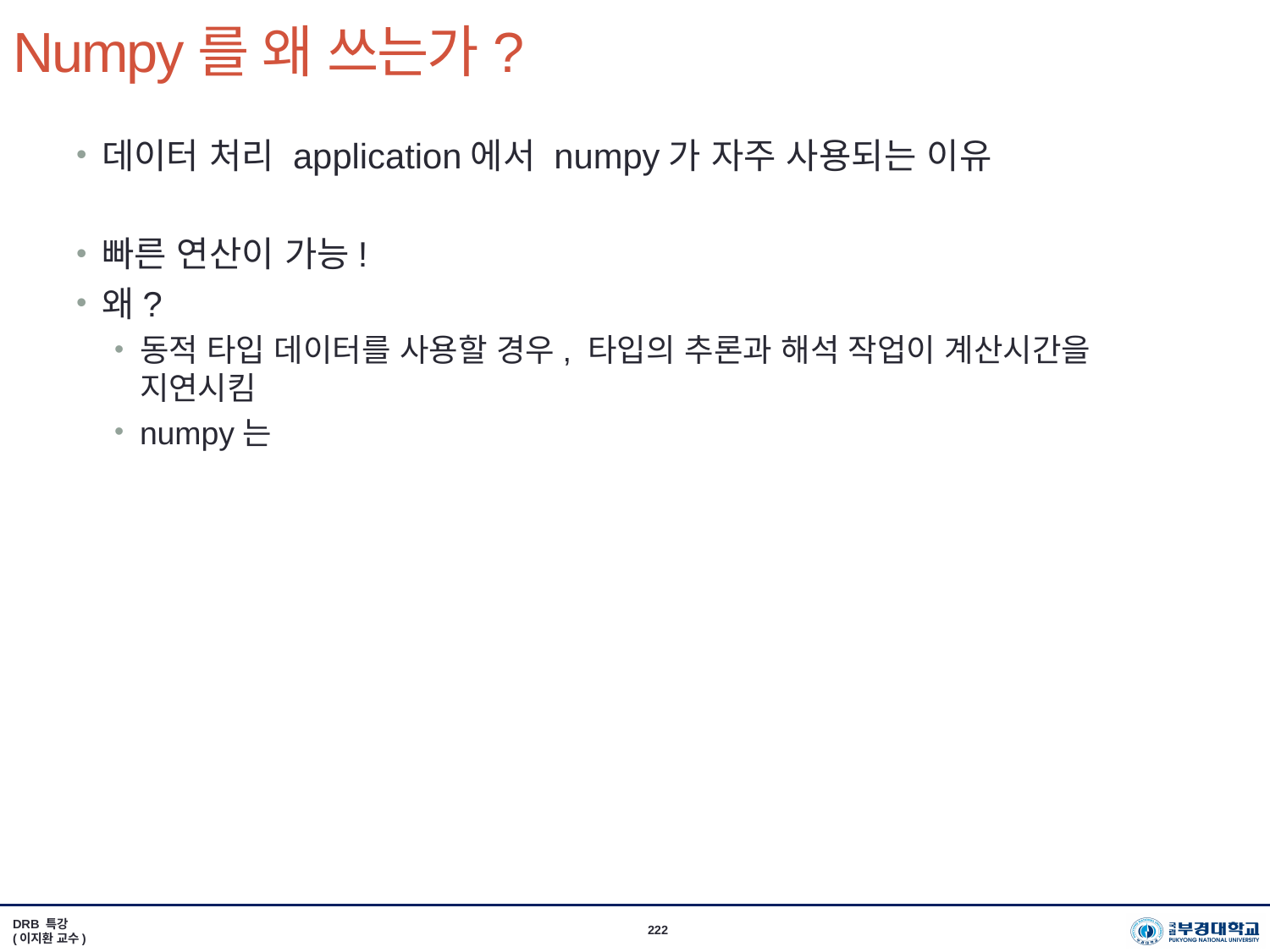

# Numpy를 왜 쓰는가?
데이터 처리 application에서 numpy가 자주 사용되는 이유

빠른 연산이 가능!
왜?
동적 타입 데이터를 사용할 경우, 타입의 추론과 해석 작업이 계산시간을 지연시킴
numpy는

DRB 특강
(이지환 교수)